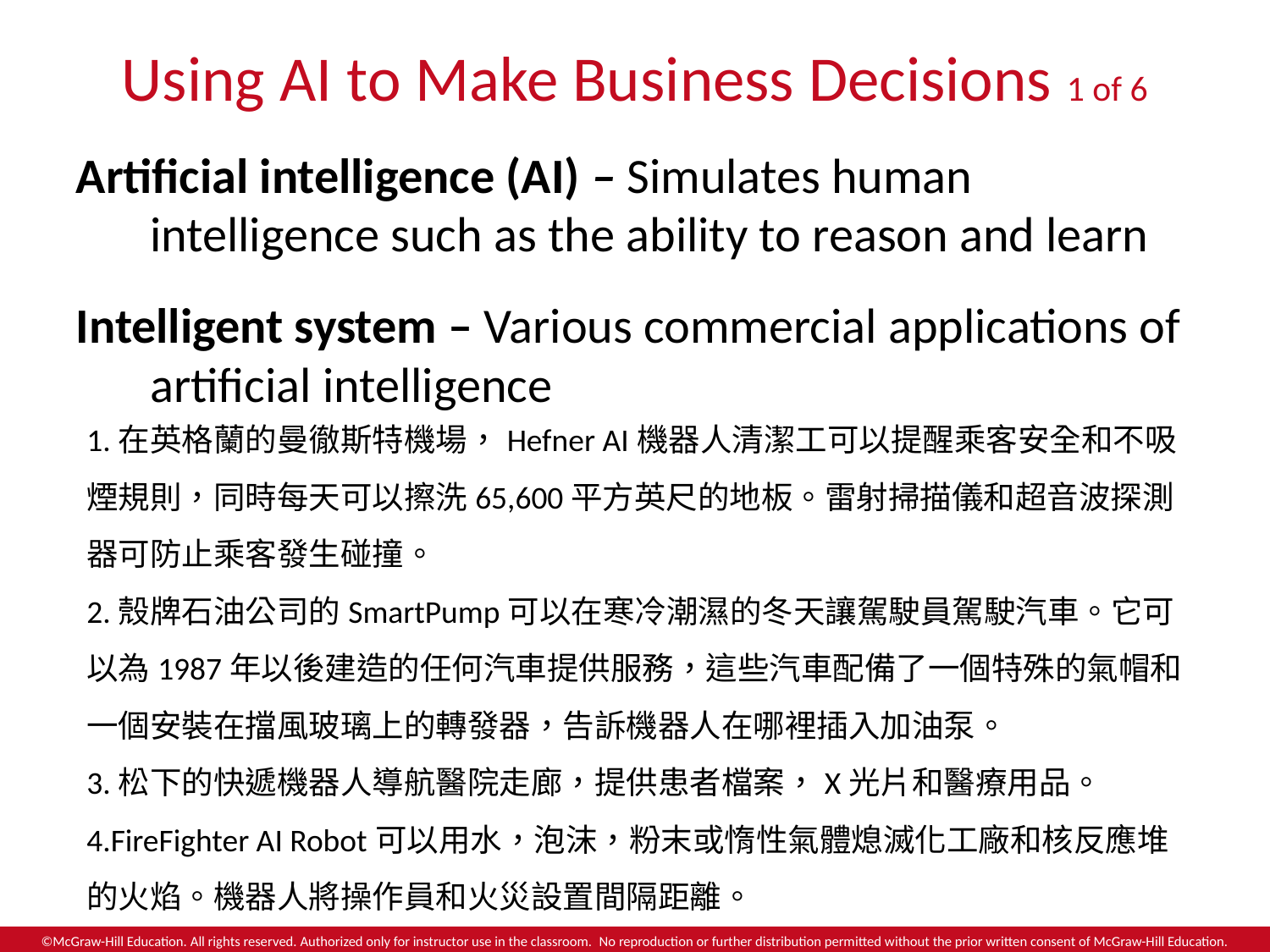

# Using AI to Make Business Decisions 1 of 6
Artificial intelligence (AI) – Simulates human intelligence such as the ability to reason and learn
Intelligent system – Various commercial applications of artificial intelligence
1.在英格蘭的曼徹斯特機場，Hefner AI機器人清潔工可以提醒乘客安全和不吸煙規則，同時每天可以擦洗65,600平方英尺的地板。雷射掃描儀和超音波探測器可防止乘客發生碰撞。
2.殼牌石油公司的SmartPump可以在寒冷潮濕的冬天讓駕駛員駕駛汽車。它可以為1987年以後建造的任何汽車提供服務，這些汽車配備了一個特殊的氣帽和一個安裝在擋風玻璃上的轉發器，告訴機器人在哪裡插入加油泵。
3.松下的快遞機器人導航醫院走廊，提供患者檔案，X光片和醫療用品。
4.FireFighter AI Robot可以用水，泡沫，粉末或惰性氣體熄滅化工廠和核反應堆的火焰。機器人將操作員和火災設置間隔距離。